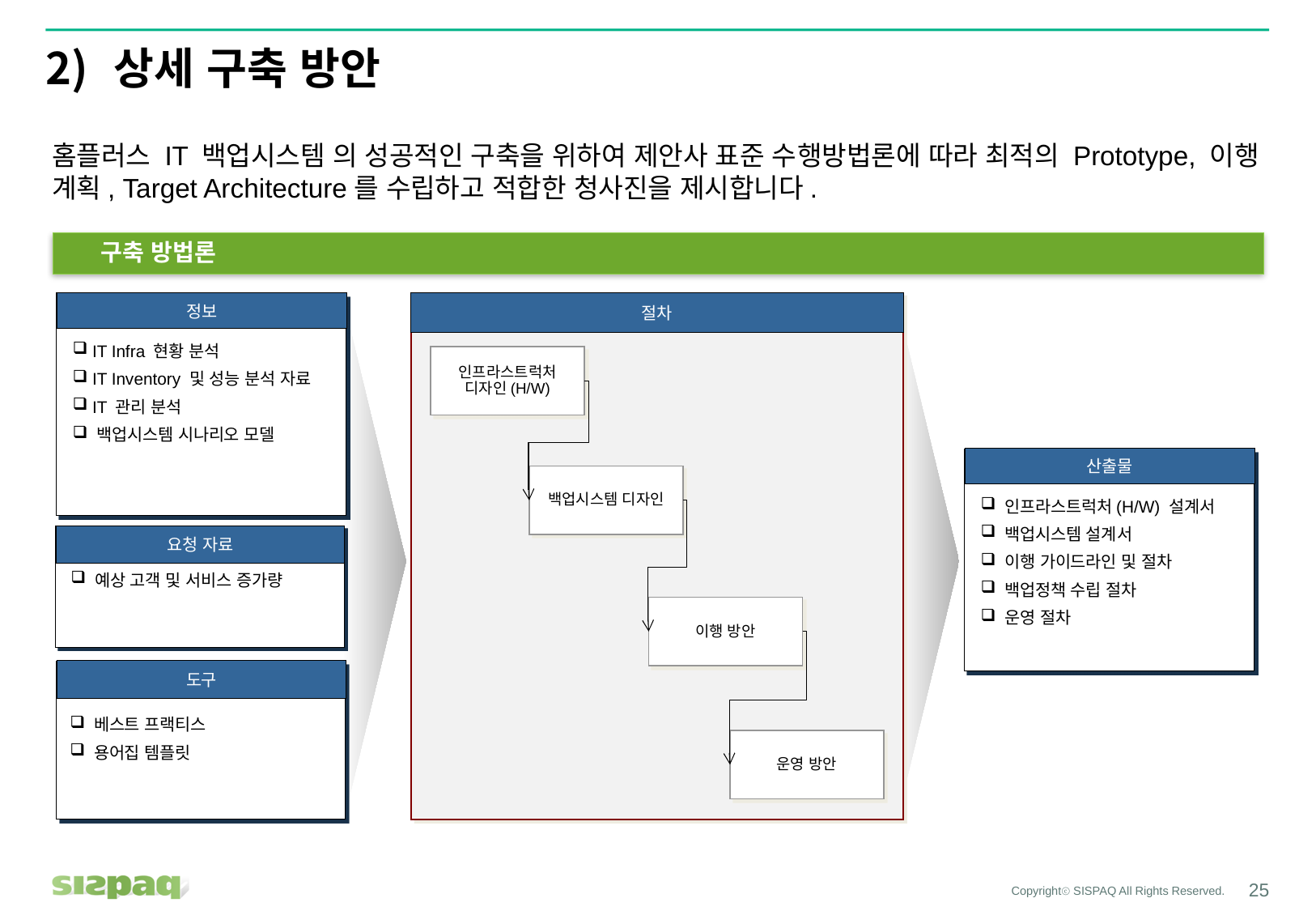

# 상세 구축 방안
홈플러스 IT 백업시스템 의 성공적인 구축을 위하여 제안사 표준 수행방법론에 따라 최적의 Prototype, 이행 계획, Target Architecture를 수립하고 적합한 청사진을 제시합니다.
구축 방법론
정보
절차

 IT Infra 현황 분석
 IT Inventory 및 성능 분석 자료
 IT 관리 분석
 백업시스템 시나리오 모델
인프라스트럭처
디자인(H/W)
산출물

백업시스템 디자인
 인프라스트럭처(H/W) 설계서
 백업시스템 설계서
 이행 가이드라인 및 절차
 백업정책 수립 절차
 운영 절차

요청 자료

 예상 고객 및 서비스 증가량

이행 방안
도구

 베스트 프랙티스
 용어집 템플릿
운영 방안